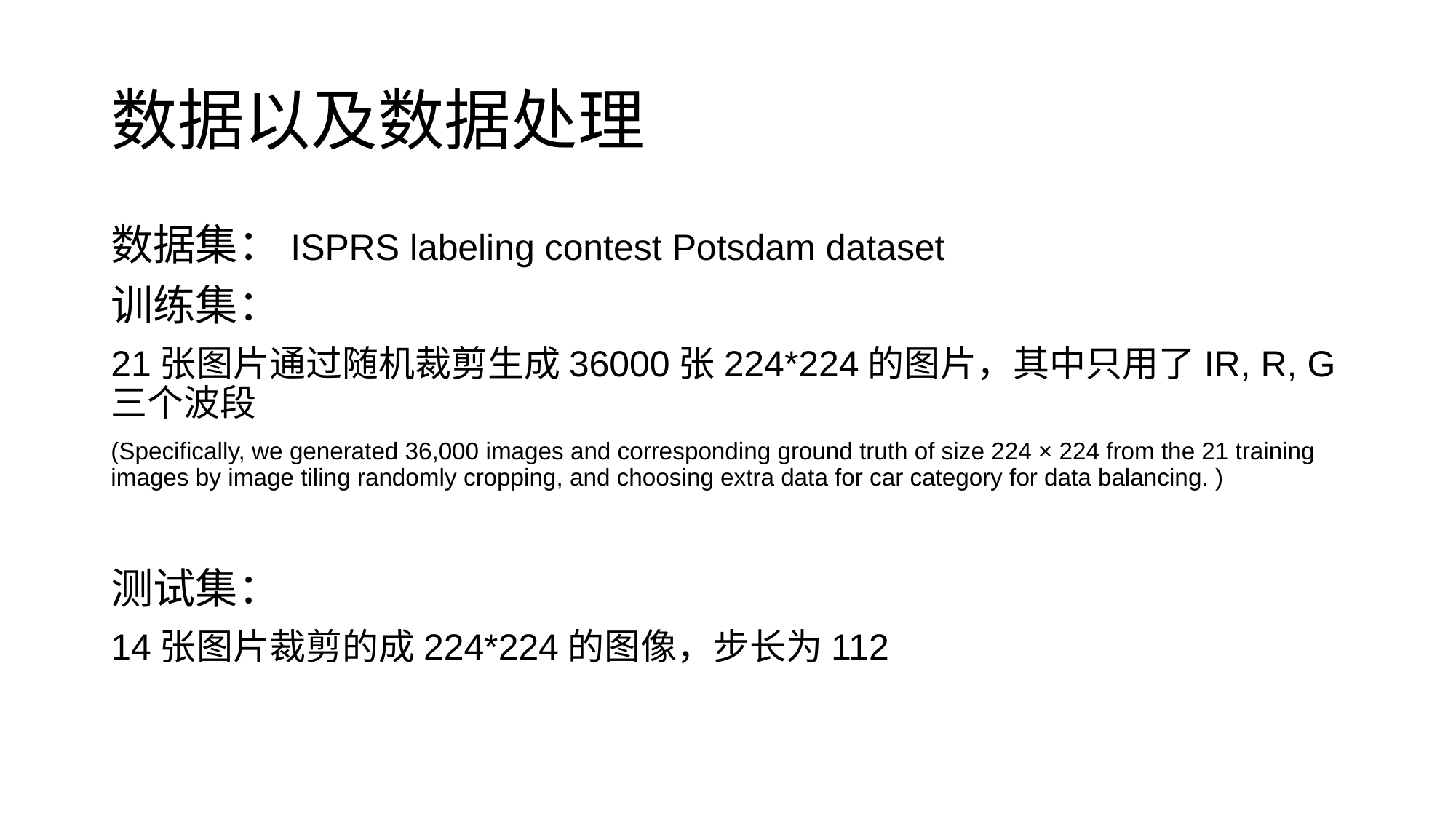

# 数据以及数据处理
数据集：ISPRS labeling contest Potsdam dataset
训练集：
21张图片通过随机裁剪生成36000张224*224的图片，其中只用了IR, R, G三个波段
(Specifically, we generated 36,000 images and corresponding ground truth of size 224 × 224 from the 21 training images by image tiling randomly cropping, and choosing extra data for car category for data balancing. )

测试集：
14张图片裁剪的成224*224的图像，步长为112